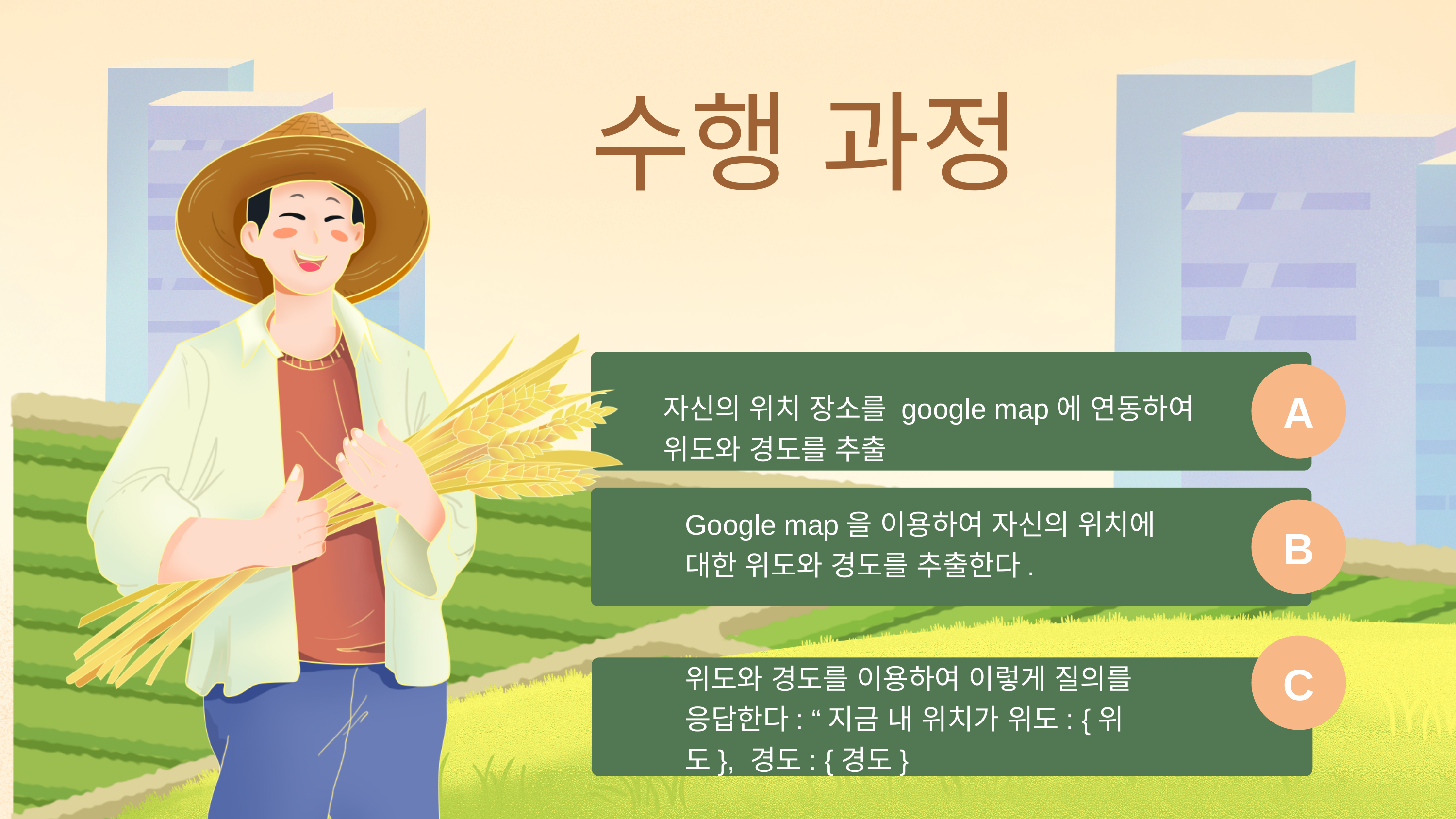

수행 과정

자신의 위치 장소를 google map에 연동하여 위도와 경도를 추출
A

Google map을 이용하여 자신의 위치에 대한 위도와 경도를 추출한다.
B

위도와 경도를 이용하여 이렇게 질의를 응답한다: “지금 내 위치가 위도: {위도}, 경도: {경도}
C